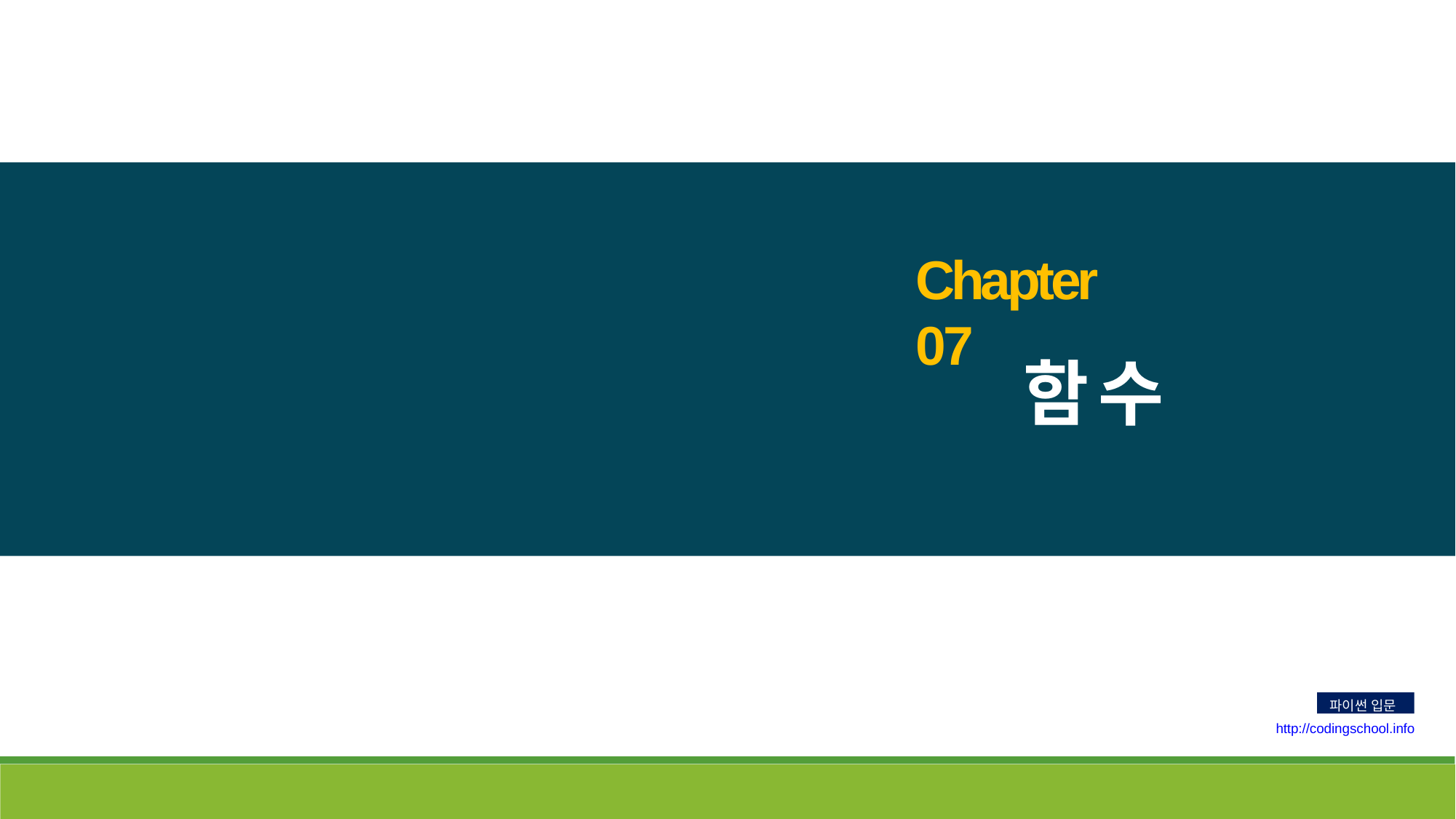

# Chapter 07
함수
파이썬 입문
http://codingschool.info